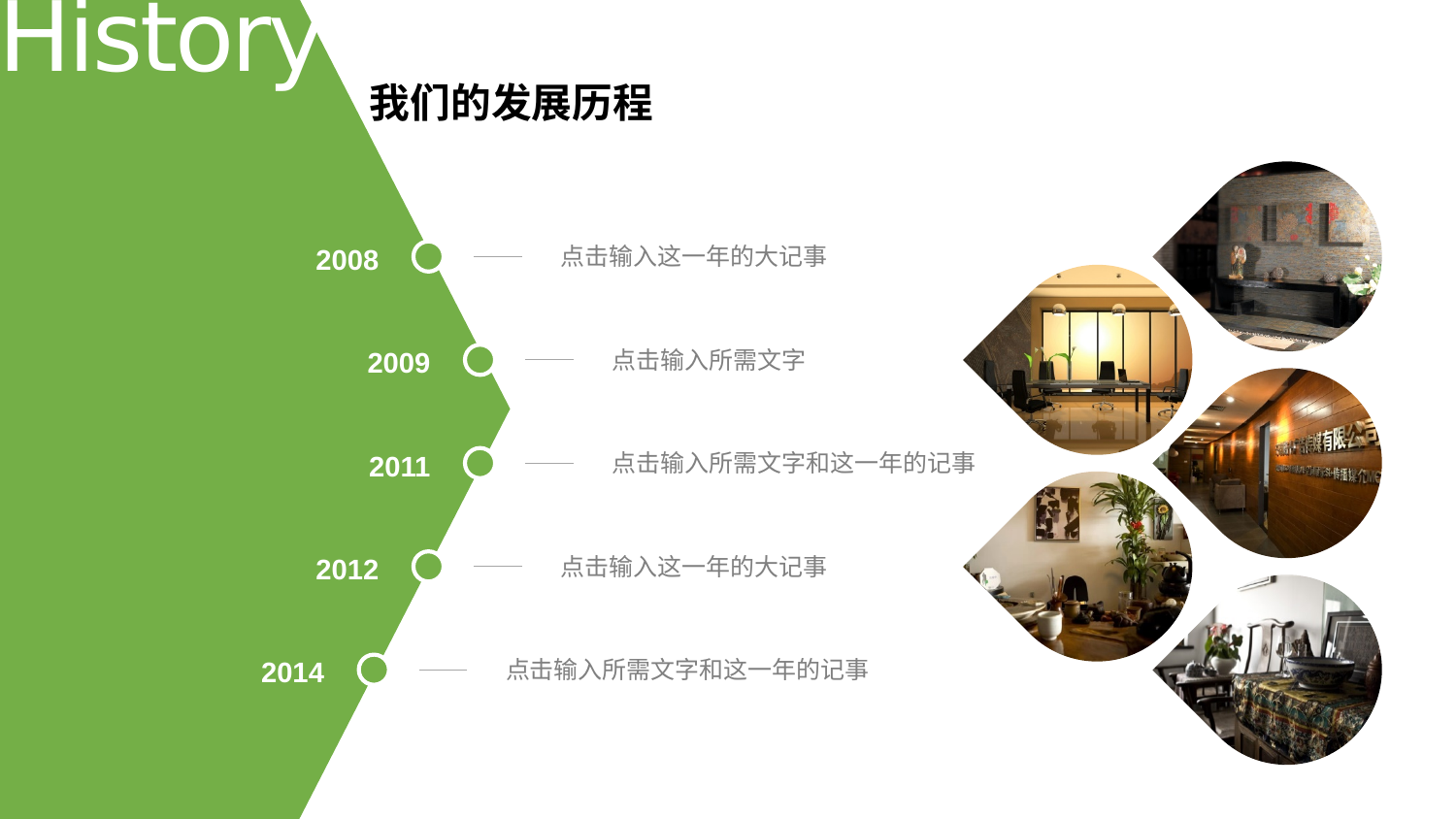

History

我们的发展历程

2008
点击输入这一年的大记事

2009
点击输入所需文字

2011
点击输入所需文字和这一年的记事

2012
点击输入这一年的大记事

2014
点击输入所需文字和这一年的记事